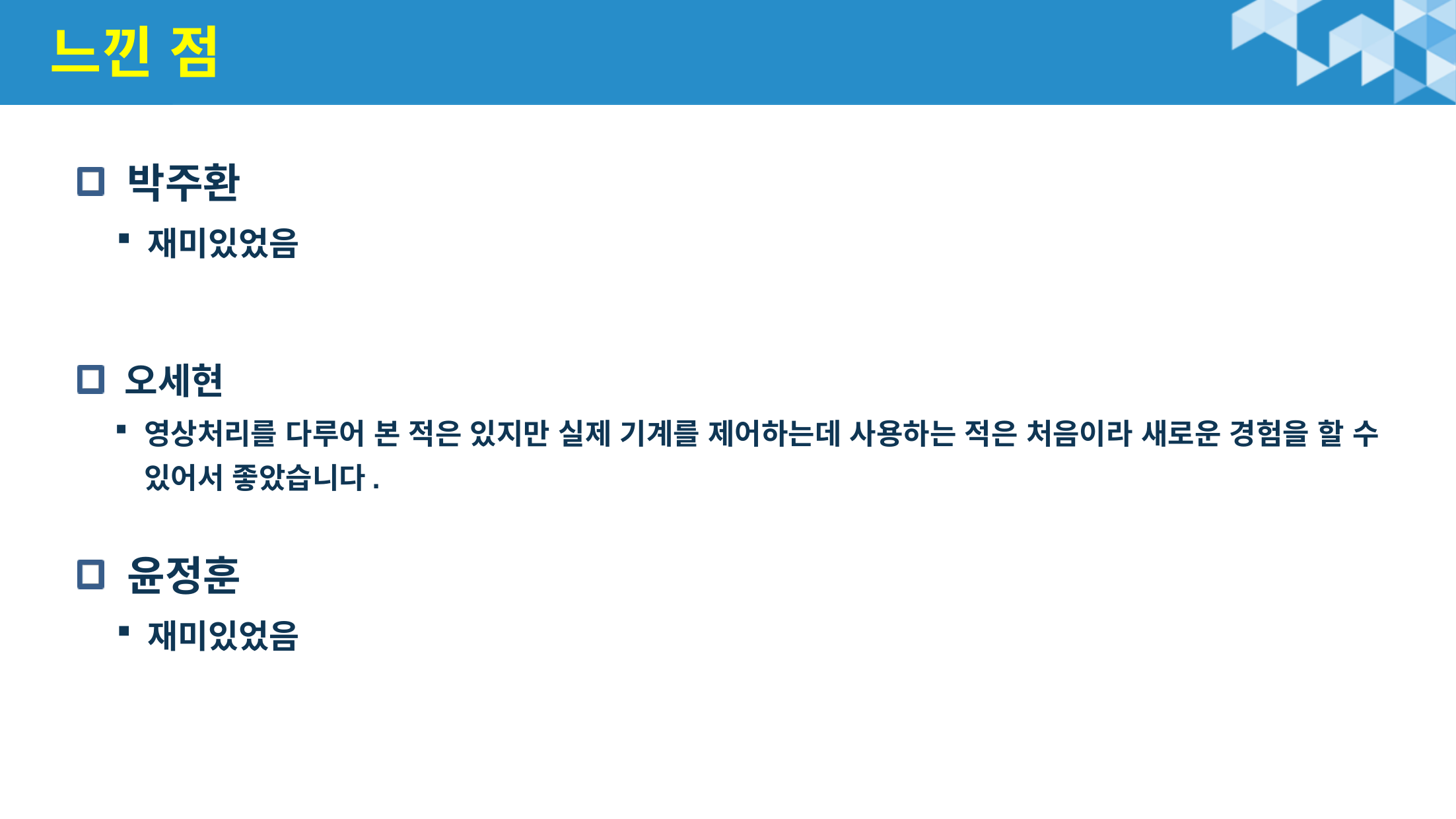

# 느낀 점
박주환
재미있었음
오세현
영상처리를 다루어 본 적은 있지만 실제 기계를 제어하는데 사용하는 적은 처음이라 새로운 경험을 할 수 있어서 좋았습니다.
윤정훈
재미있었음